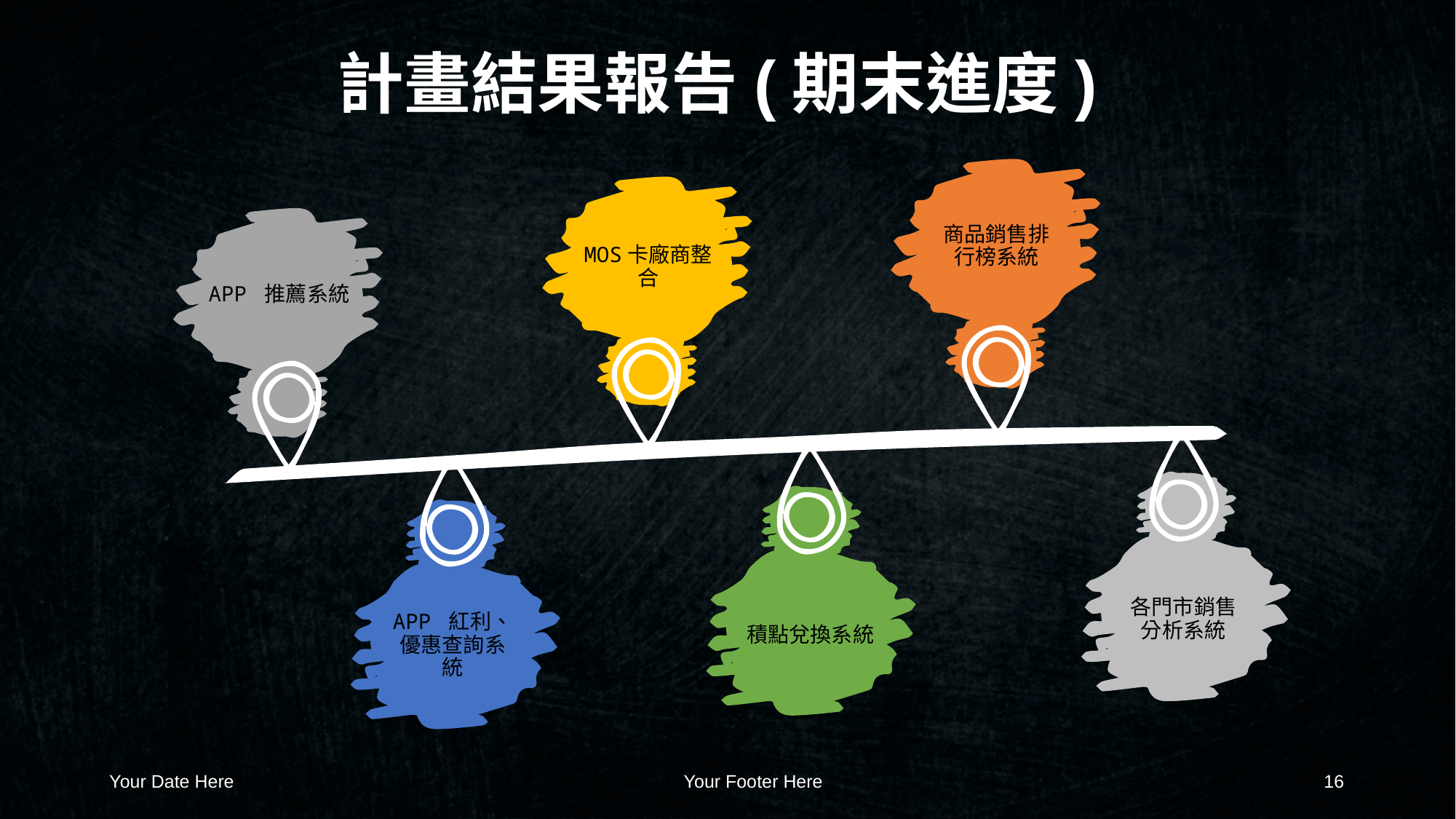

# 計畫結果報告(期末進度)
商品銷售排行榜系統
MOS卡廠商整合
APP 推薦系統
各門市銷售分析系統
積點兌換系統
APP 紅利、優惠查詢系統
Your Footer Here
Your Date Here
16